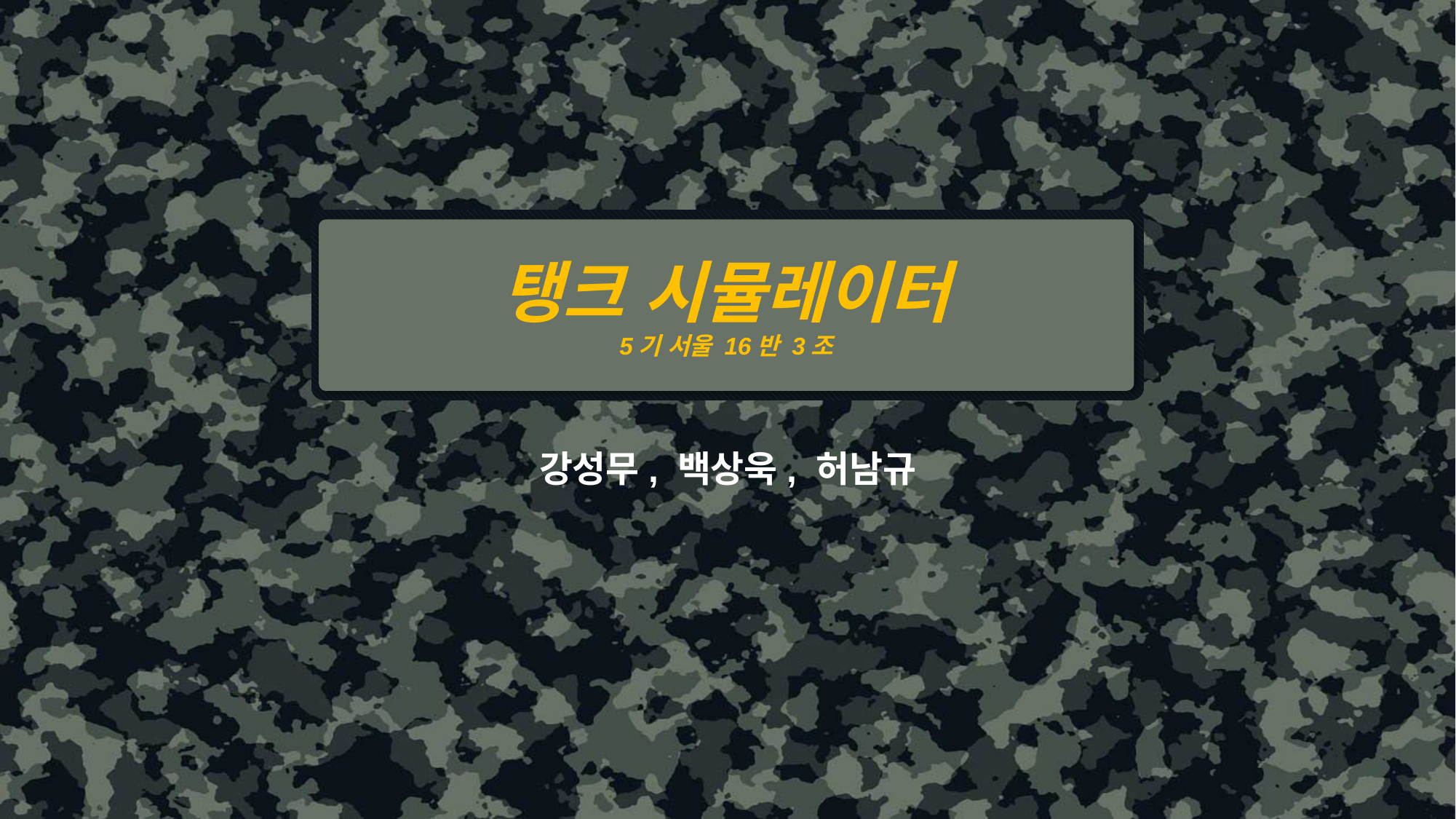

탱크 시뮬레이터
5기 서울 16반 3조
강성무, 백상욱, 허남규